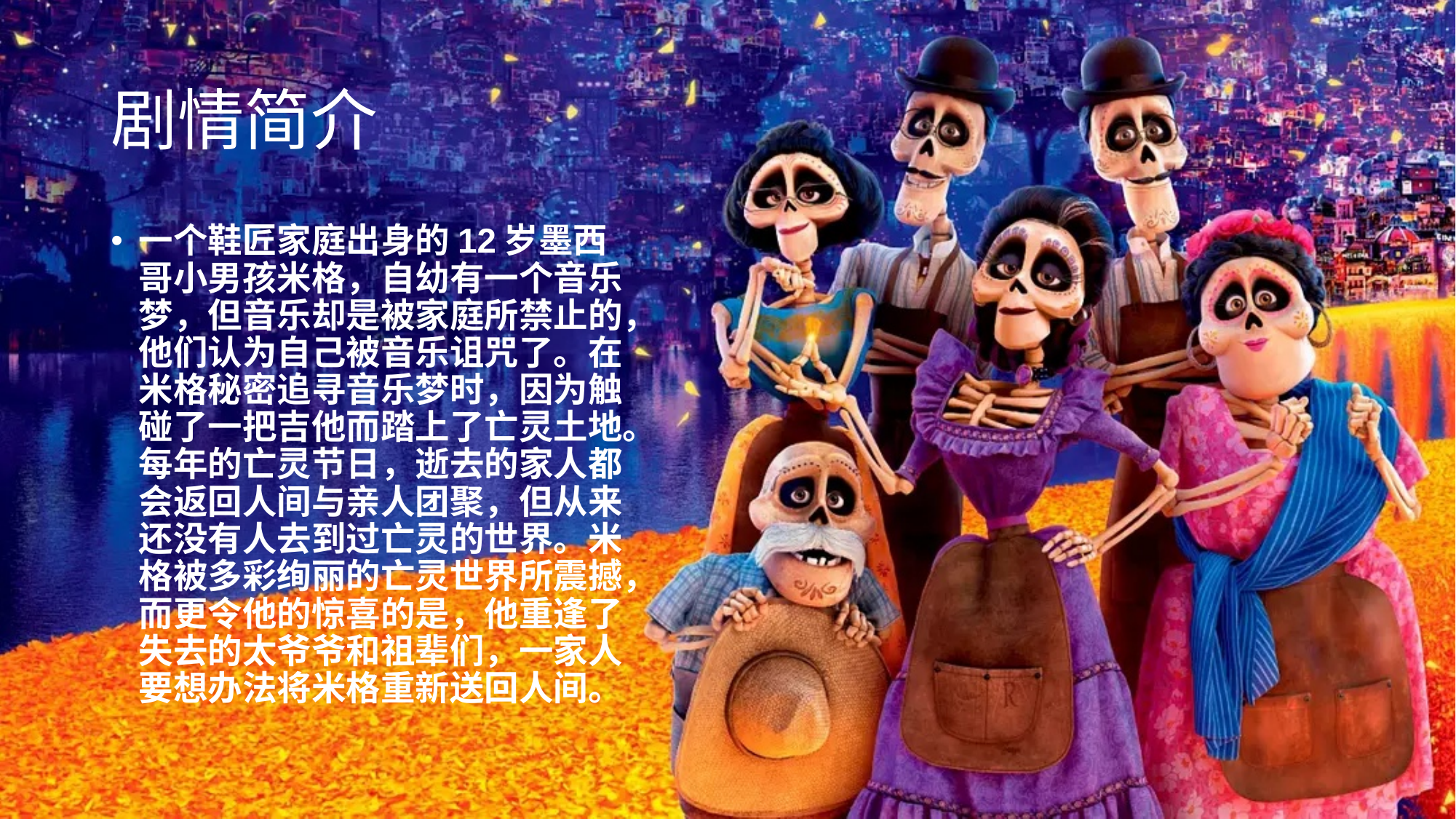

# 剧情简介
一个鞋匠家庭出身的12岁墨西哥小男孩米格，自幼有一个音乐梦，但音乐却是被家庭所禁止的，他们认为自己被音乐诅咒了。在米格秘密追寻音乐梦时，因为触碰了一把吉他而踏上了亡灵土地。每年的亡灵节日，逝去的家人都会返回人间与亲人团聚，但从来还没有人去到过亡灵的世界。米格被多彩绚丽的亡灵世界所震撼，而更令他的惊喜的是，他重逢了失去的太爷爷和祖辈们，一家人要想办法将米格重新送回人间。